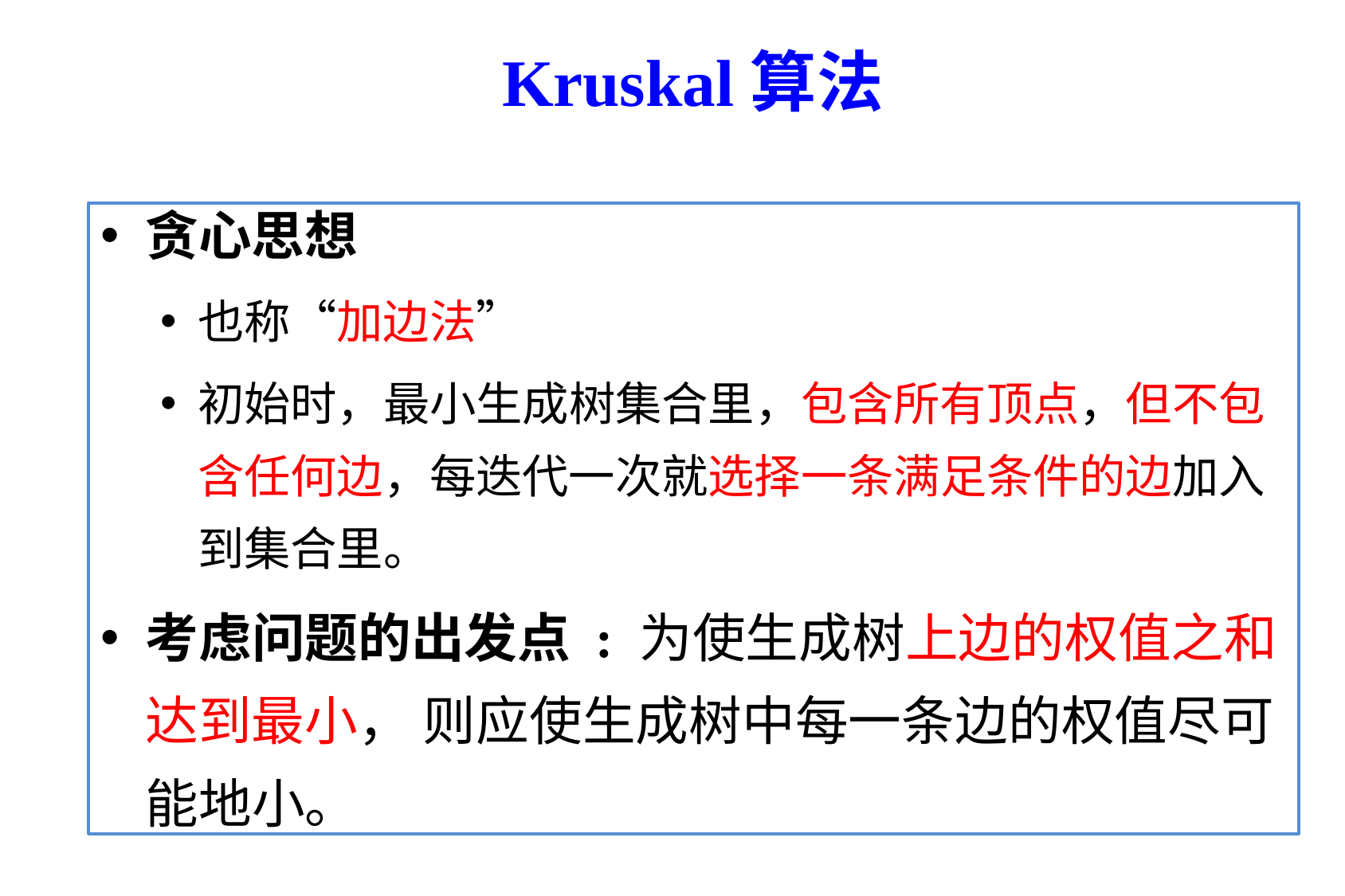

Kruskal算法

贪心思想
也称“加边法”
初始时，最小生成树集合里，包含所有顶点，但不包含任何边，每迭代一次就选择一条满足条件的边加入到集合里。
考虑问题的出发点 : 为使生成树上边的权值之和达到最小， 则应使生成树中每一条边的权值尽可能地小。